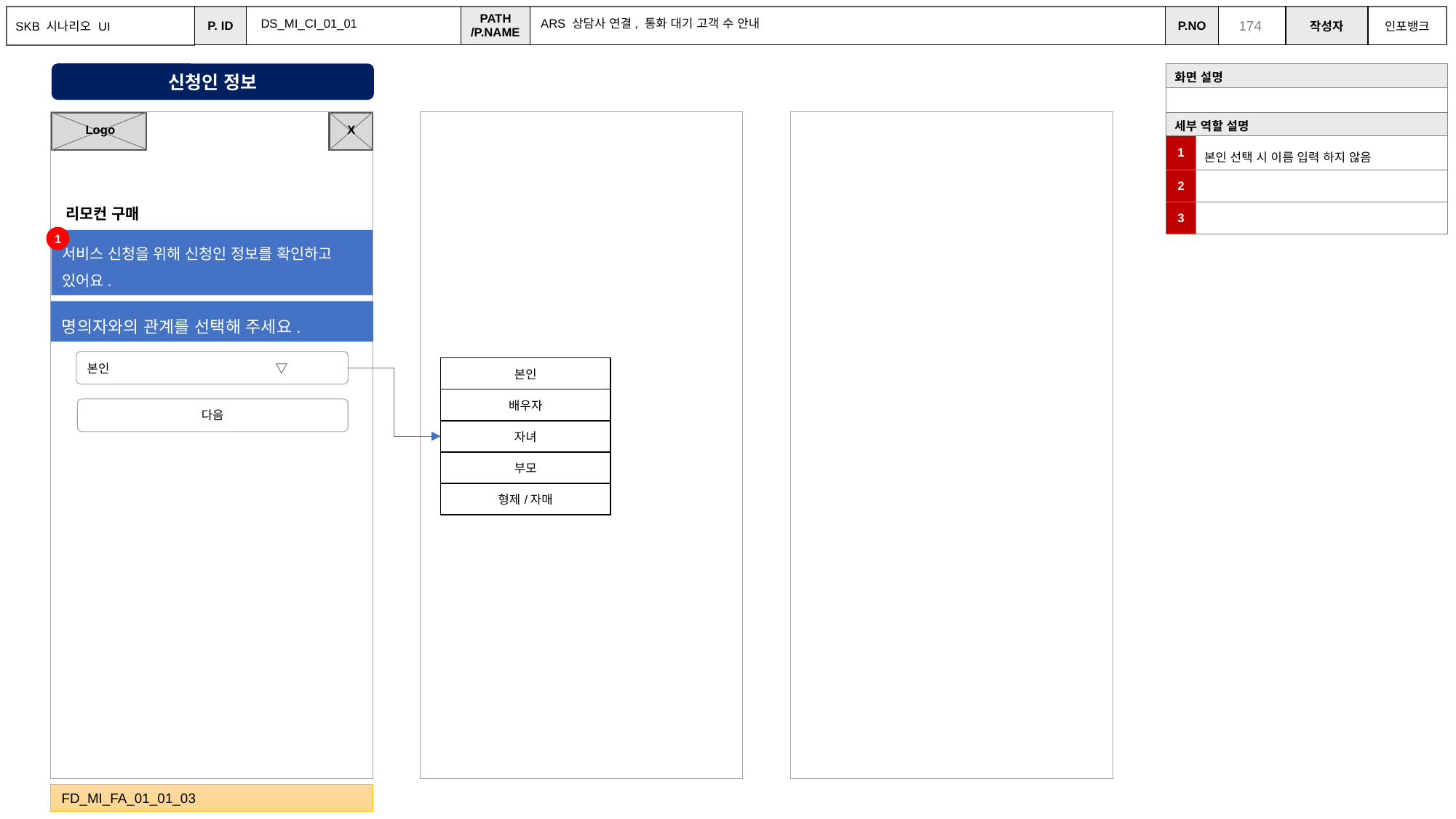

DS_MI_CI_01_01
ARS 상담사 연결, 통화 대기 고객 수 안내
신청인 정보
| 화면 설명 |  |
| --- | --- |
|  |  |
| 세부 역할 설명 |  |
| 1 | 본인 선택 시 이름 입력 하지 않음 |
| 2 |  |
| 3 |  |

X

Logo
리모컨 구매
1
서비스 신청을 위해 신청인 정보를 확인하고 있어요.
명의자와의 관계를 선택해 주세요.

본인                                                ▽
| 본인 |
| --- |
| 배우자 |
| 자녀 |
| 부모 |
| 형제/자매 |

다음
FD_MI_FA_01_01_03